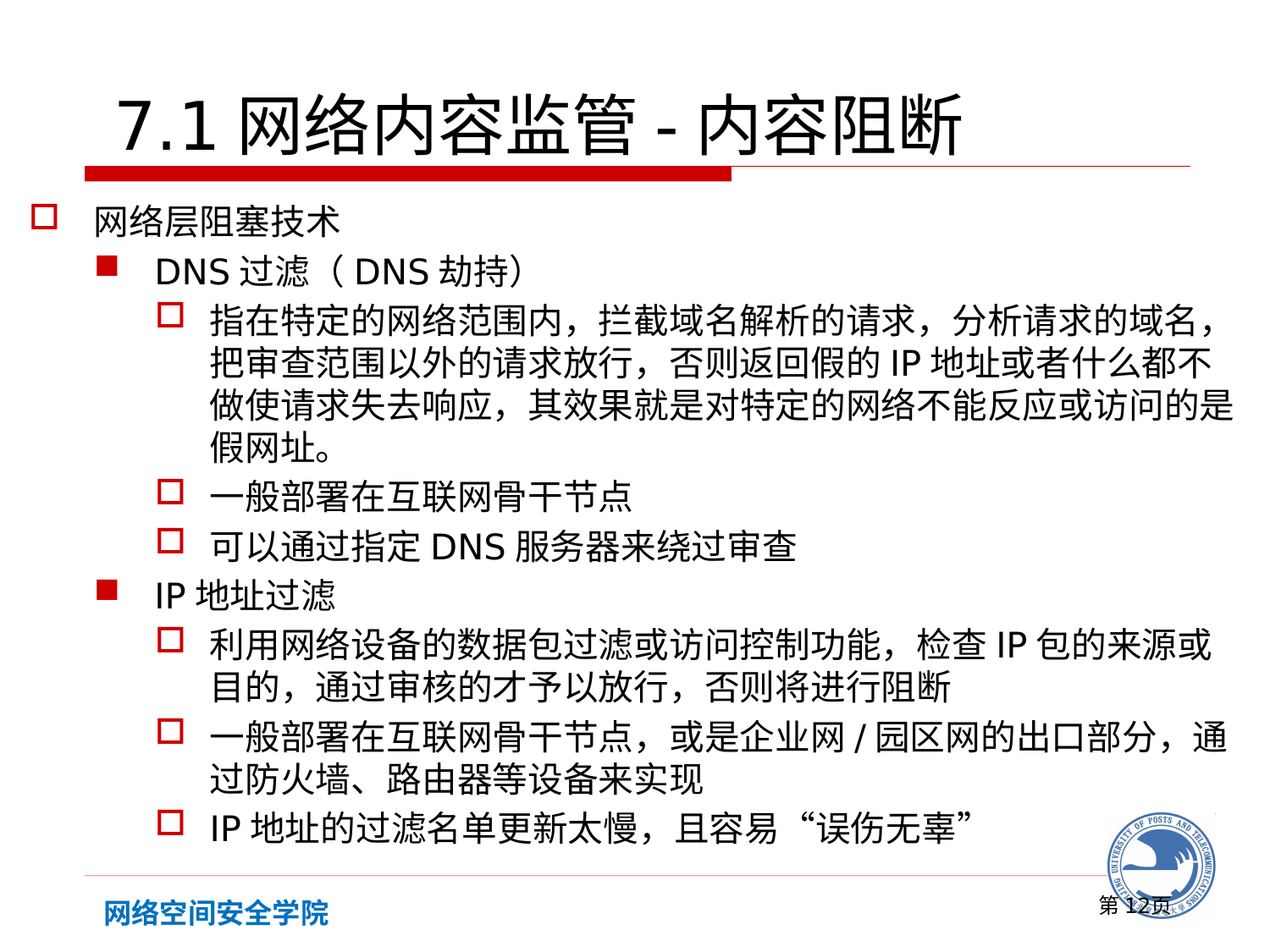

7.1网络内容监管-内容阻断
网络层阻塞技术
DNS过滤（DNS劫持）
指在特定的网络范围内，拦截域名解析的请求，分析请求的域名，把审查范围以外的请求放行，否则返回假的IP地址或者什么都不做使请求失去响应，其效果就是对特定的网络不能反应或访问的是假网址。
一般部署在互联网骨干节点
可以通过指定DNS服务器来绕过审查
IP地址过滤
利用网络设备的数据包过滤或访问控制功能，检查IP包的来源或目的，通过审核的才予以放行，否则将进行阻断
一般部署在互联网骨干节点，或是企业网/园区网的出口部分，通过防火墙、路由器等设备来实现
IP地址的过滤名单更新太慢，且容易“误伤无辜”
第12页